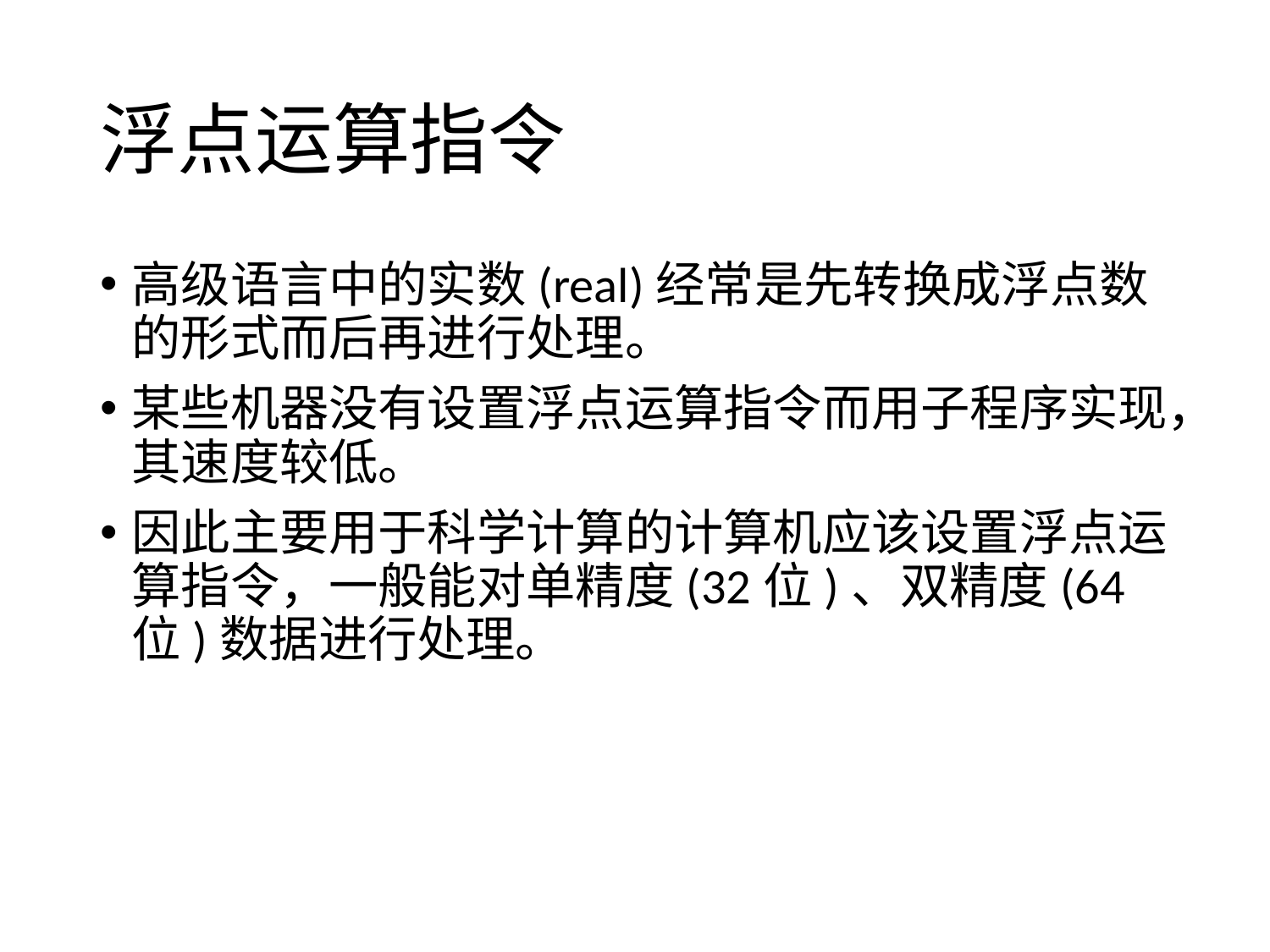

# 浮点运算指令
高级语言中的实数(real)经常是先转换成浮点数的形式而后再进行处理。
某些机器没有设置浮点运算指令而用子程序实现，其速度较低。
因此主要用于科学计算的计算机应该设置浮点运算指令，一般能对单精度(32位)、双精度(64位)数据进行处理。